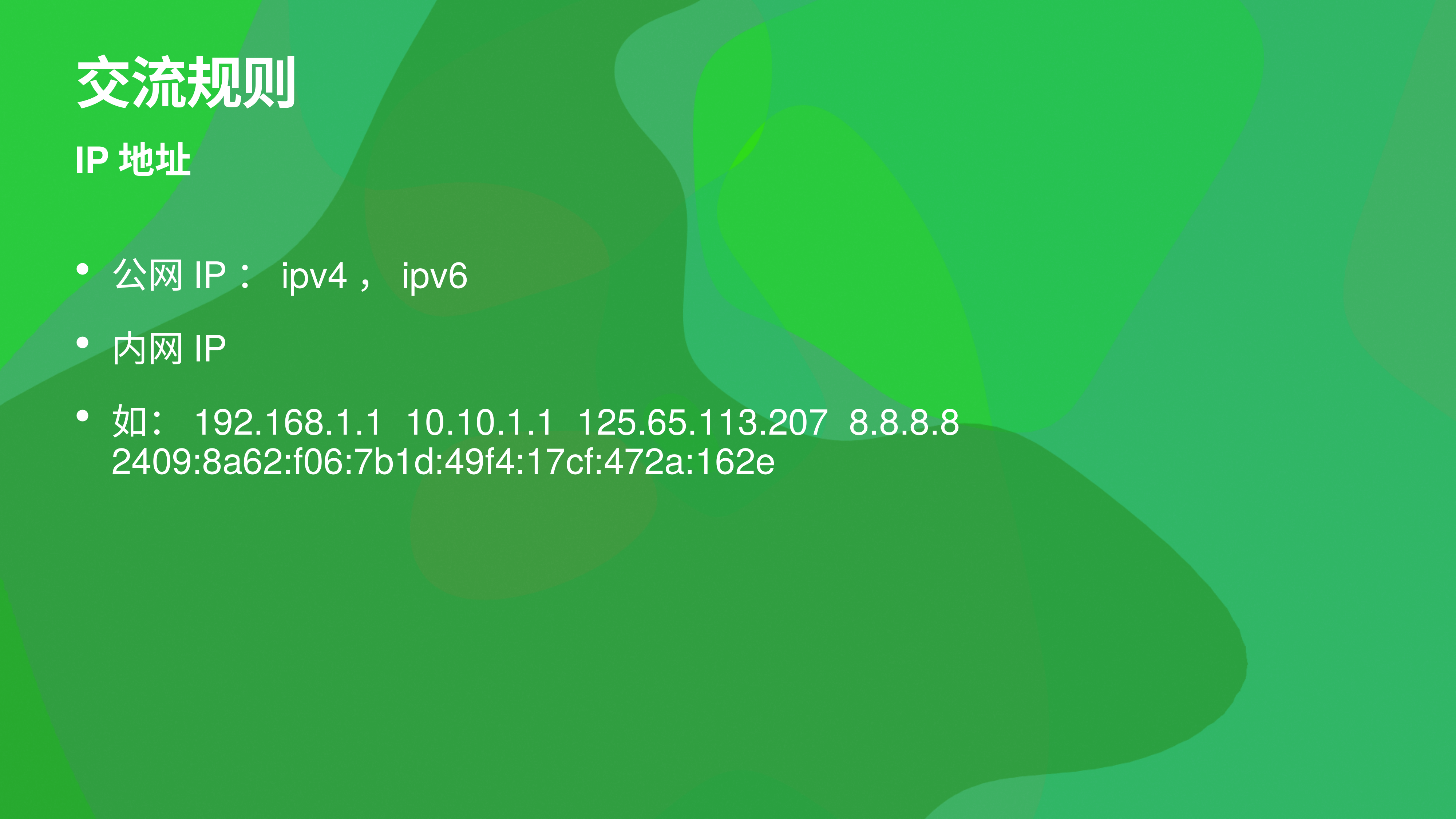

# 交流规则
IP地址
公网IP：ipv4，ipv6
内网IP
如：192.168.1.1  10.10.1.1  125.65.113.207  8.8.8.8   2409:8a62:f06:7b1d:49f4:17cf:472a:162e